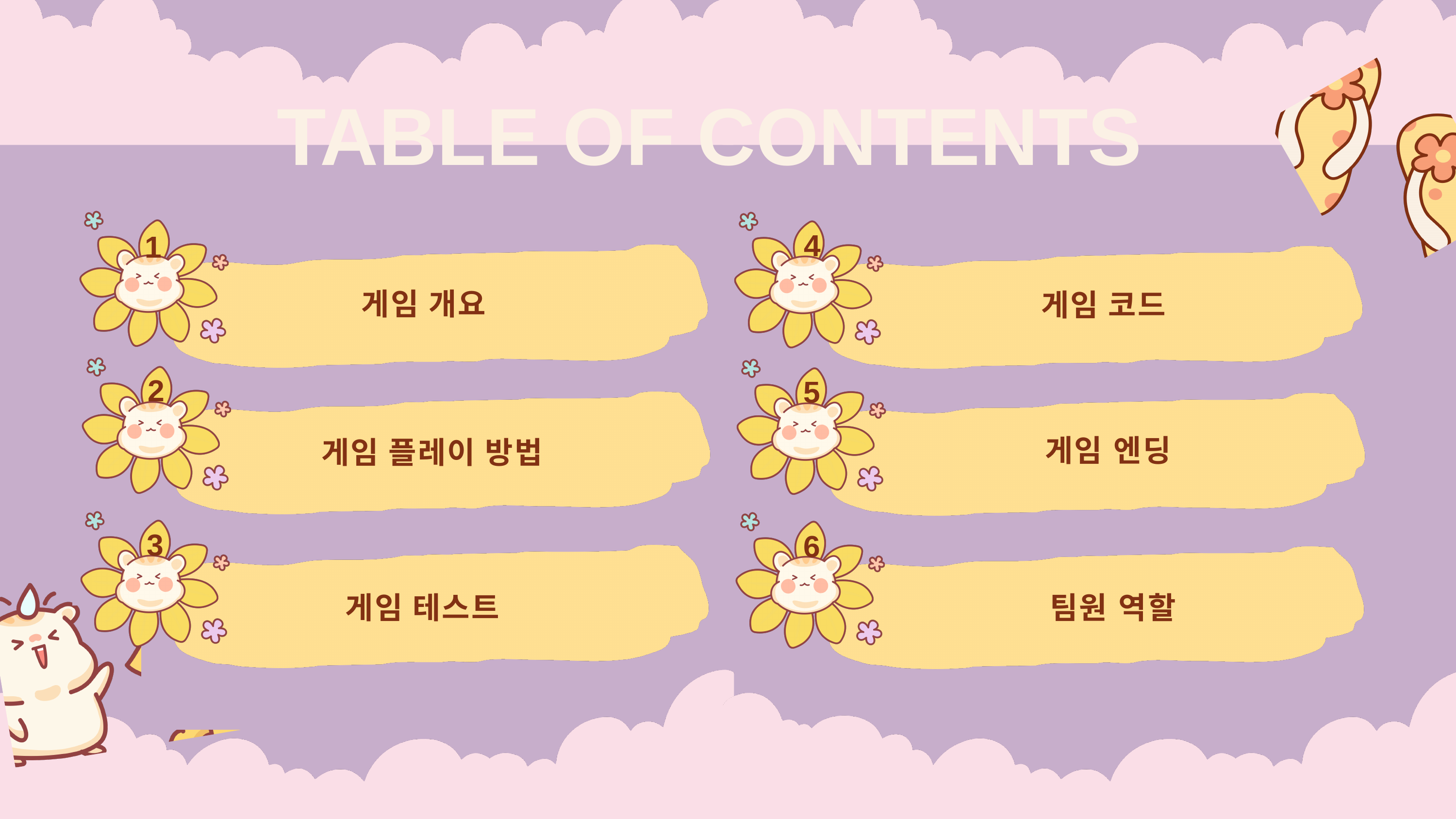

TABLE OF CONTENTS

4
1
게임 개요
게임 코드

2
5

게임 엔딩
게임 플레이 방법

3
6
게임 테스트
팀원 역할